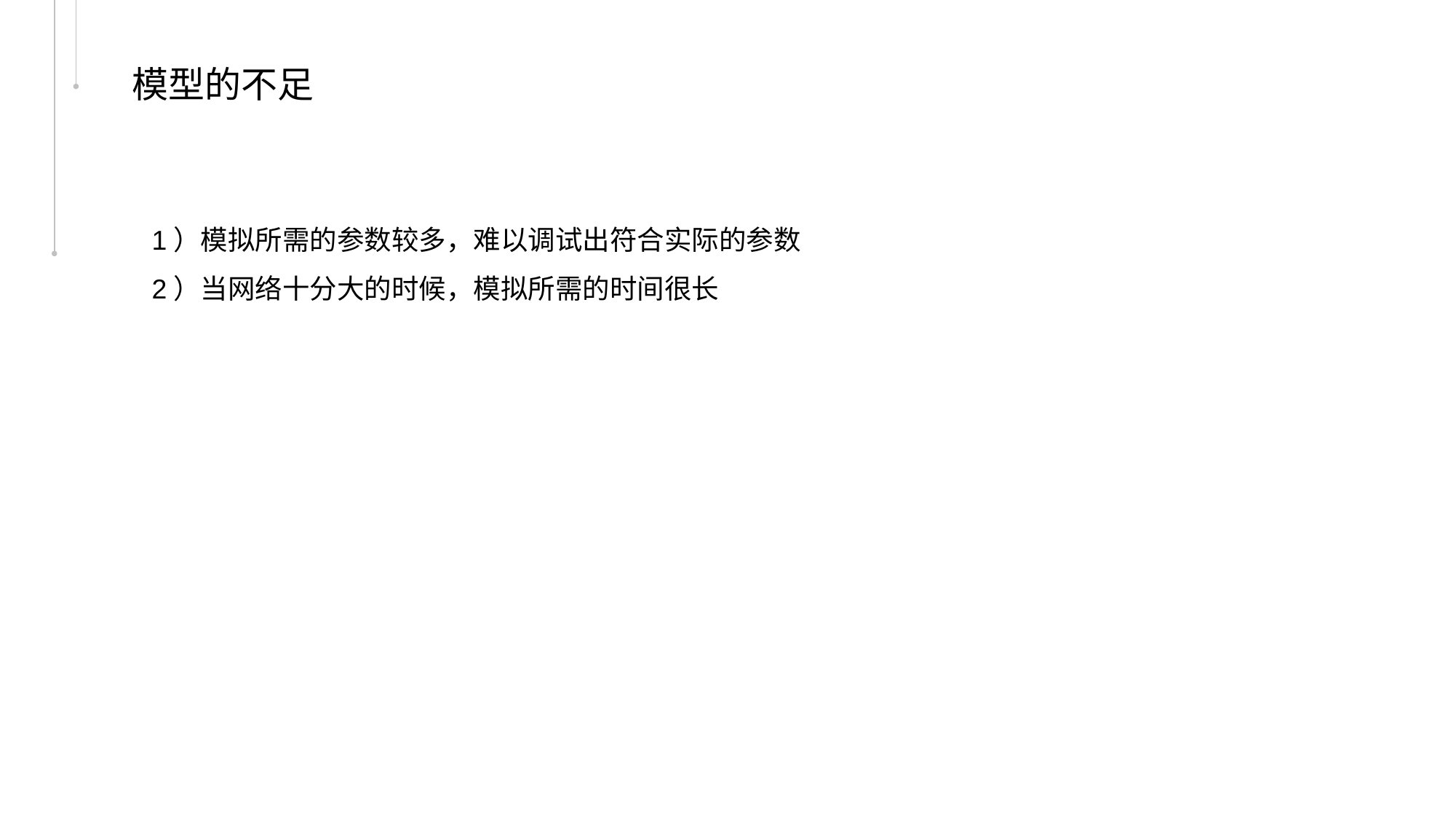

模型的不足

1）模拟所需的参数较多，难以调试出符合实际的参数
2）当网络十分大的时候，模拟所需的时间很长